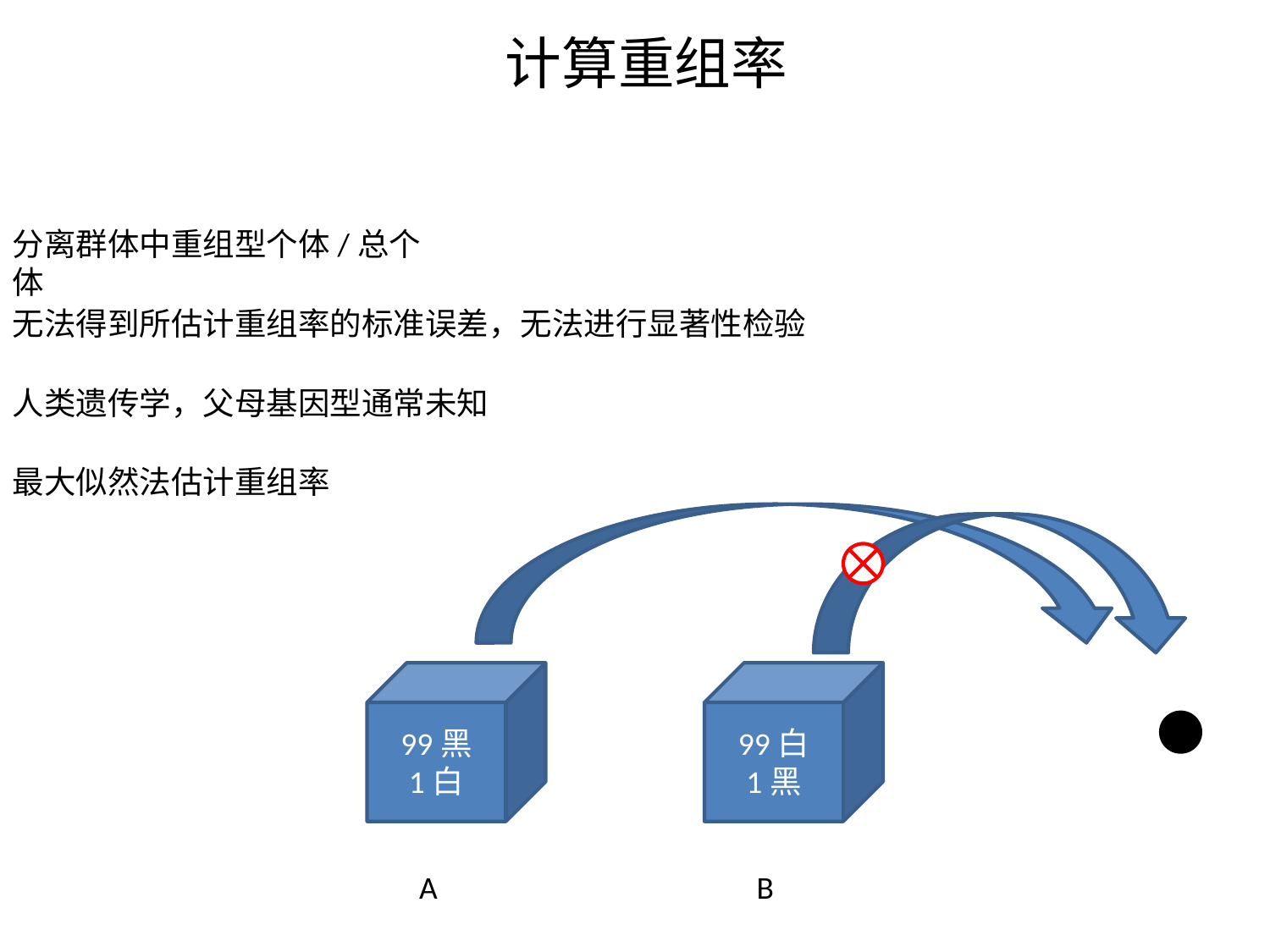

# 计算重组率
分离群体中重组型个体/总个体
无法得到所估计重组率的标准误差，无法进行显著性检验
人类遗传学，父母基因型通常未知
最大似然法估计重组率

99黑
1白
99白
1黑

A
B